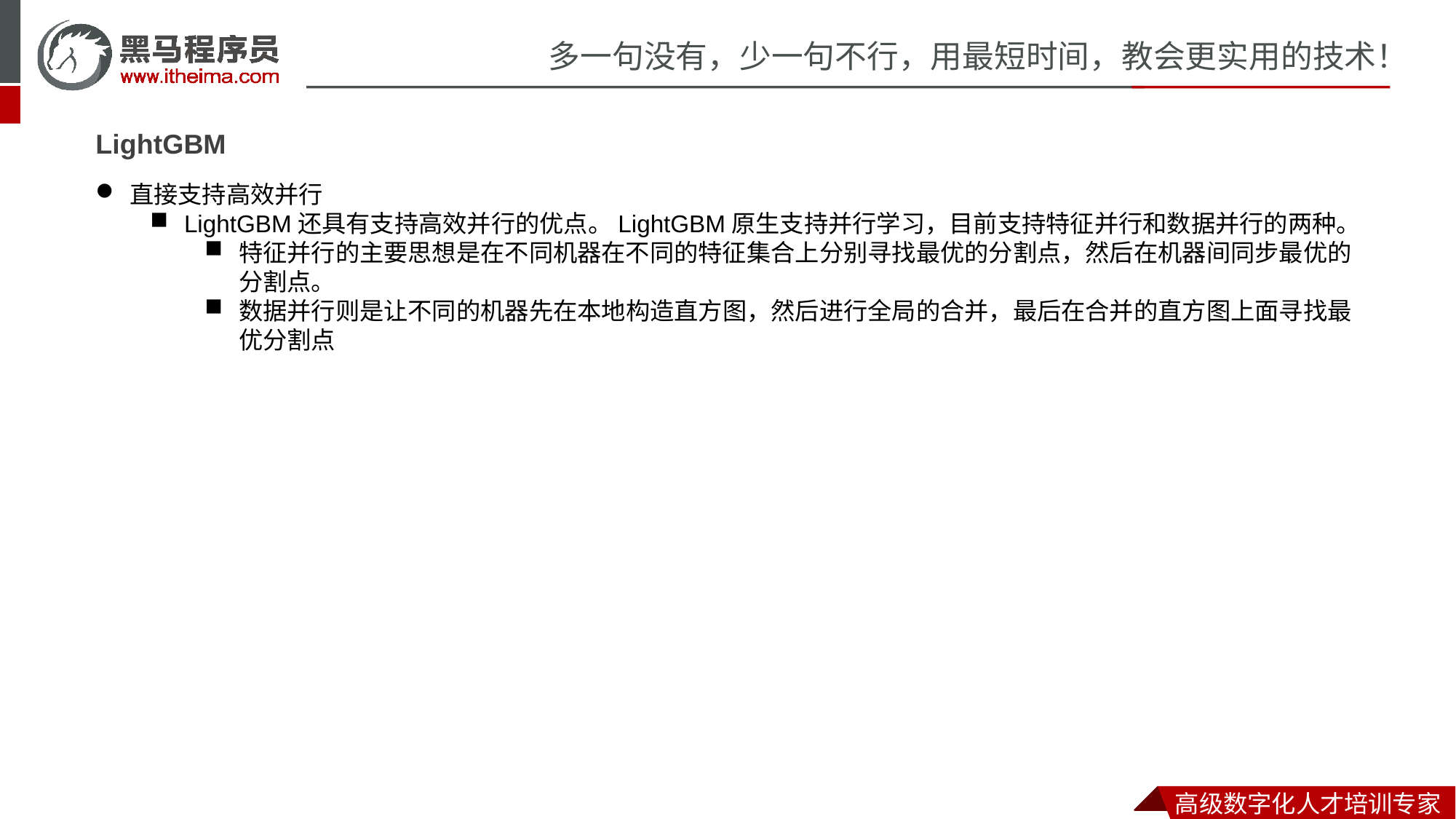

LightGBM
直接支持高效并行
LightGBM还具有支持高效并行的优点。LightGBM原生支持并行学习，目前支持特征并行和数据并行的两种。
特征并行的主要思想是在不同机器在不同的特征集合上分别寻找最优的分割点，然后在机器间同步最优的分割点。
数据并行则是让不同的机器先在本地构造直方图，然后进行全局的合并，最后在合并的直方图上面寻找最优分割点